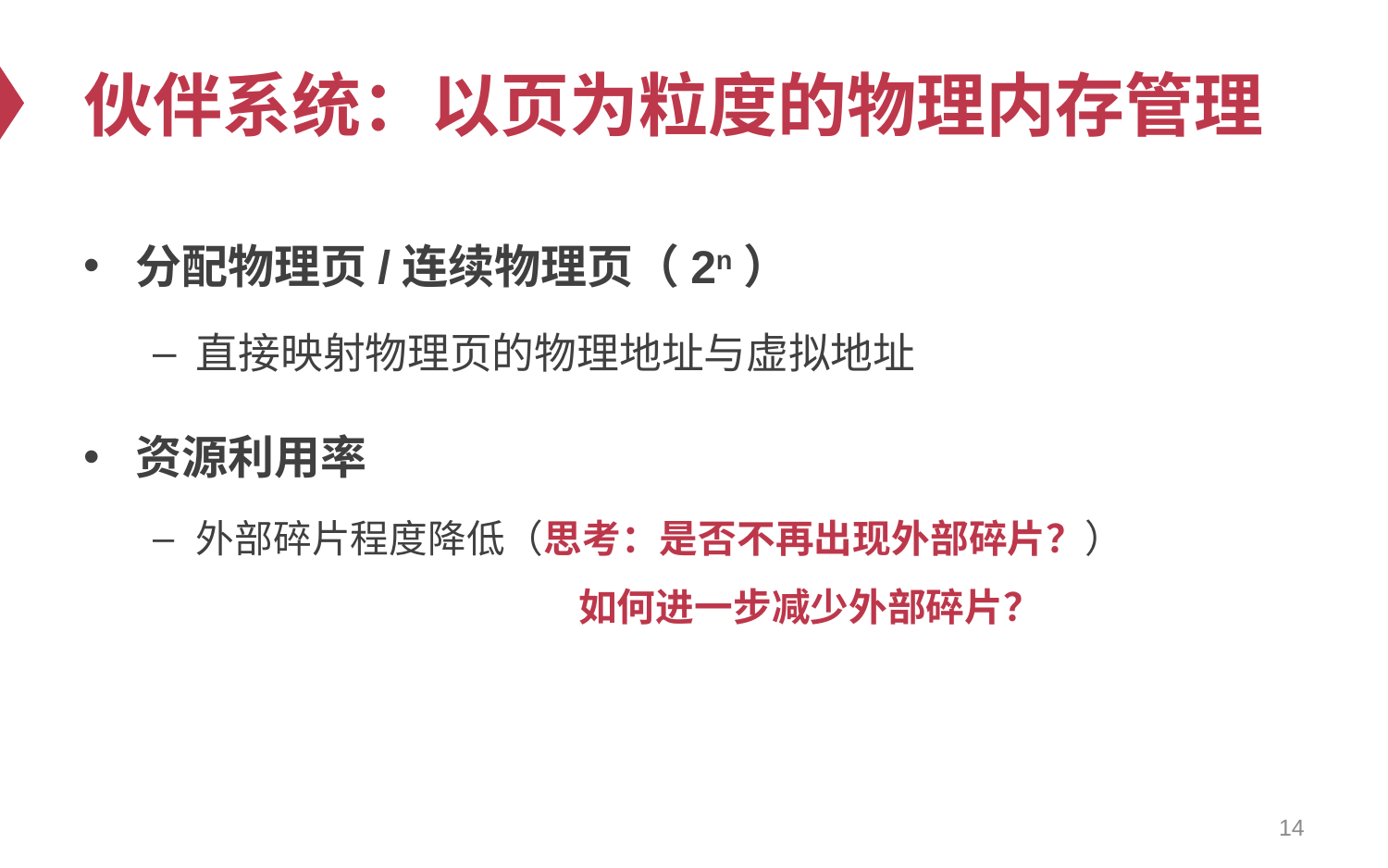

# 伙伴系统：以页为粒度的物理内存管理
分配物理页/连续物理页（2n）
直接映射物理页的物理地址与虚拟地址
资源利用率
外部碎片程度降低（思考：是否不再出现外部碎片？）
如何进一步减少外部碎片？
14